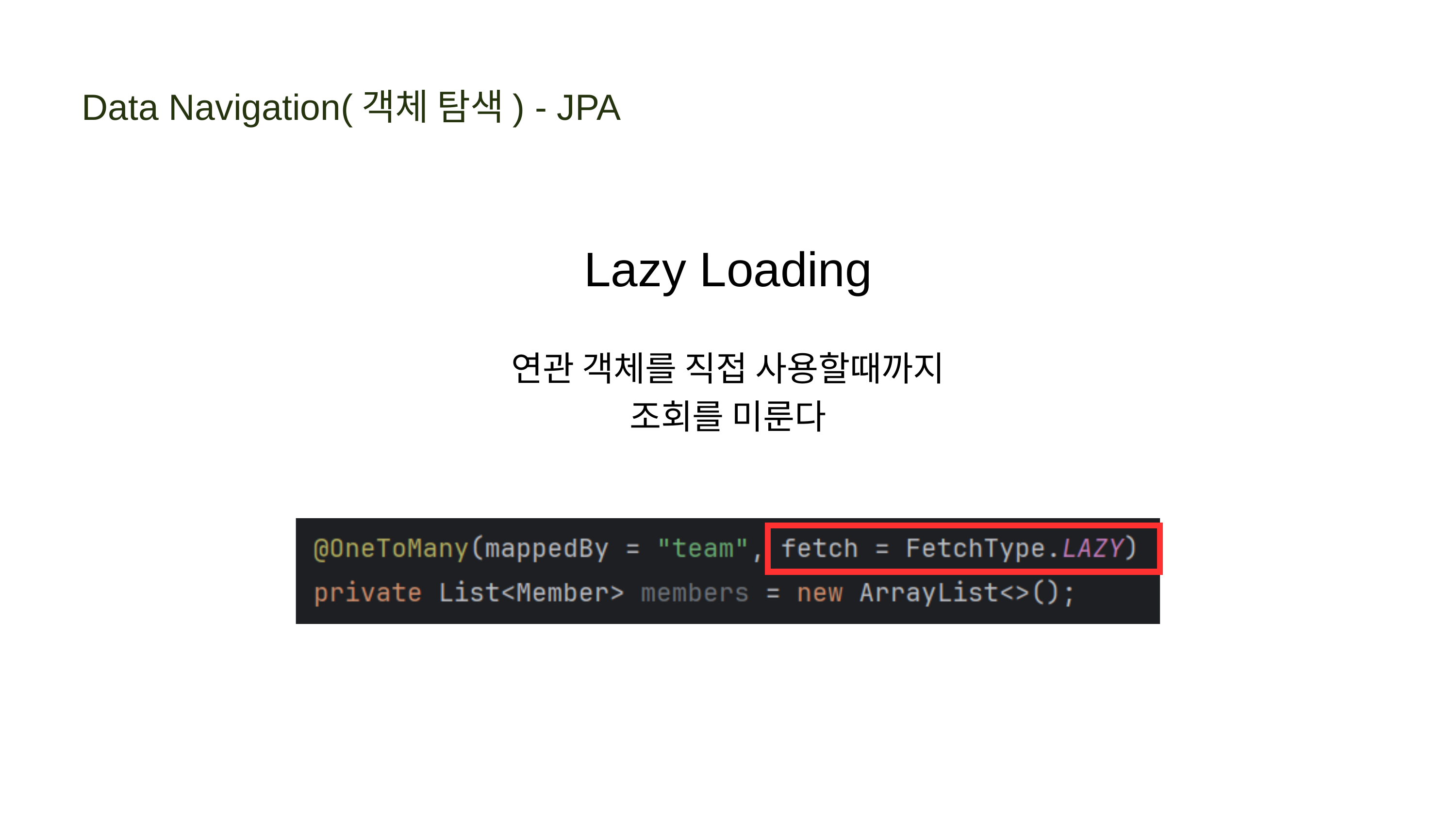

Data Navigation(객체 탐색) - JPA
Lazy Loading
연관 객체를 직접 사용할때까지
조회를 미룬다